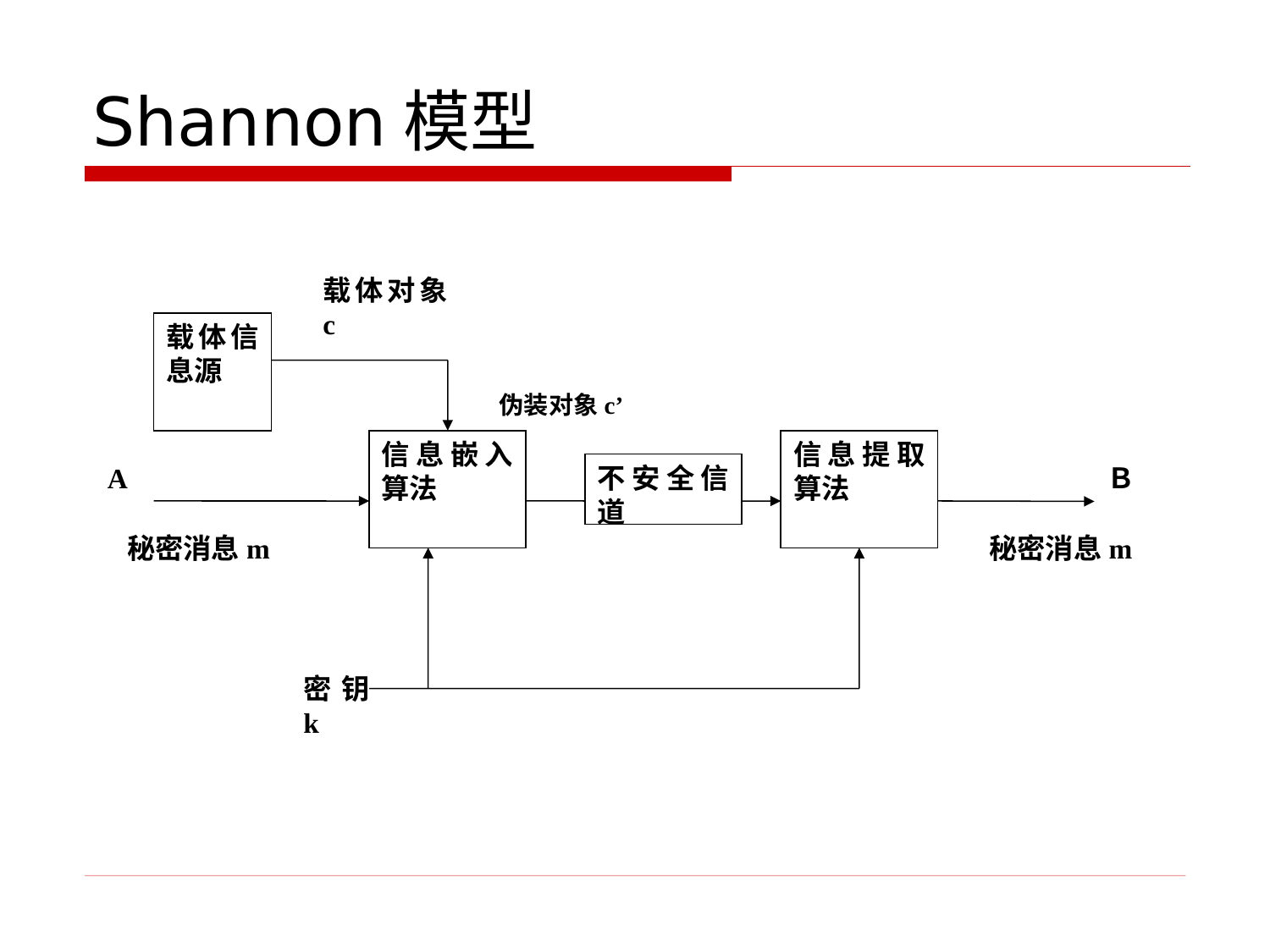

# Shannon模型
载体对象c
载体信息源

伪装对象c’
信息嵌入算法
信息提取算法
A
不安全信道
Ｂ

秘密消息m
秘密消息m

密钥k

15